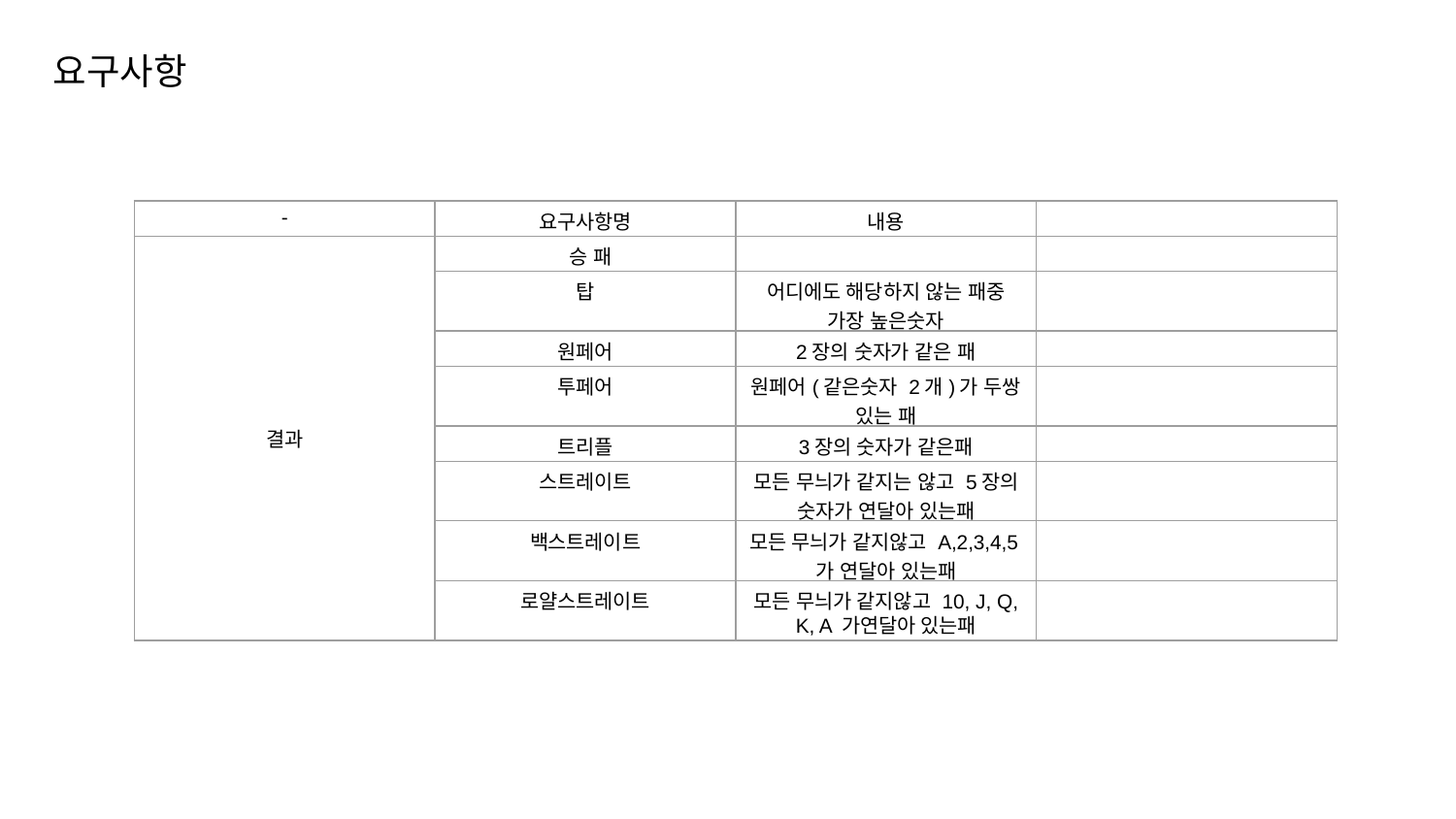

요구사항
| - | 요구사항명 | 내용 |  |
| --- | --- | --- | --- |
| 결과 | 승 패 |  |  |
|  | 탑 | 어디에도 해당하지 않는 패중 가장 높은숫자 |  |
| 배팅 | 원페어 | 2장의 숫자가 같은 패 |  |
| 배팅 | 투페어 | 원페어(같은숫자 2개)가 두쌍 있는 패 |  |
| 배팅 | 트리플 | 3장의 숫자가 같은패 |  |
|  | 스트레이트 | 모든 무늬가 같지는 않고 5장의 숫자가 연달아 있는패 |  |
|  | 백스트레이트 | 모든 무늬가 같지않고 A,2,3,4,5가 연달아 있는패 |  |
|  | 로얄스트레이트 | 모든 무늬가 같지않고 10, J, Q, K, A 가연달아 있는패 |  |